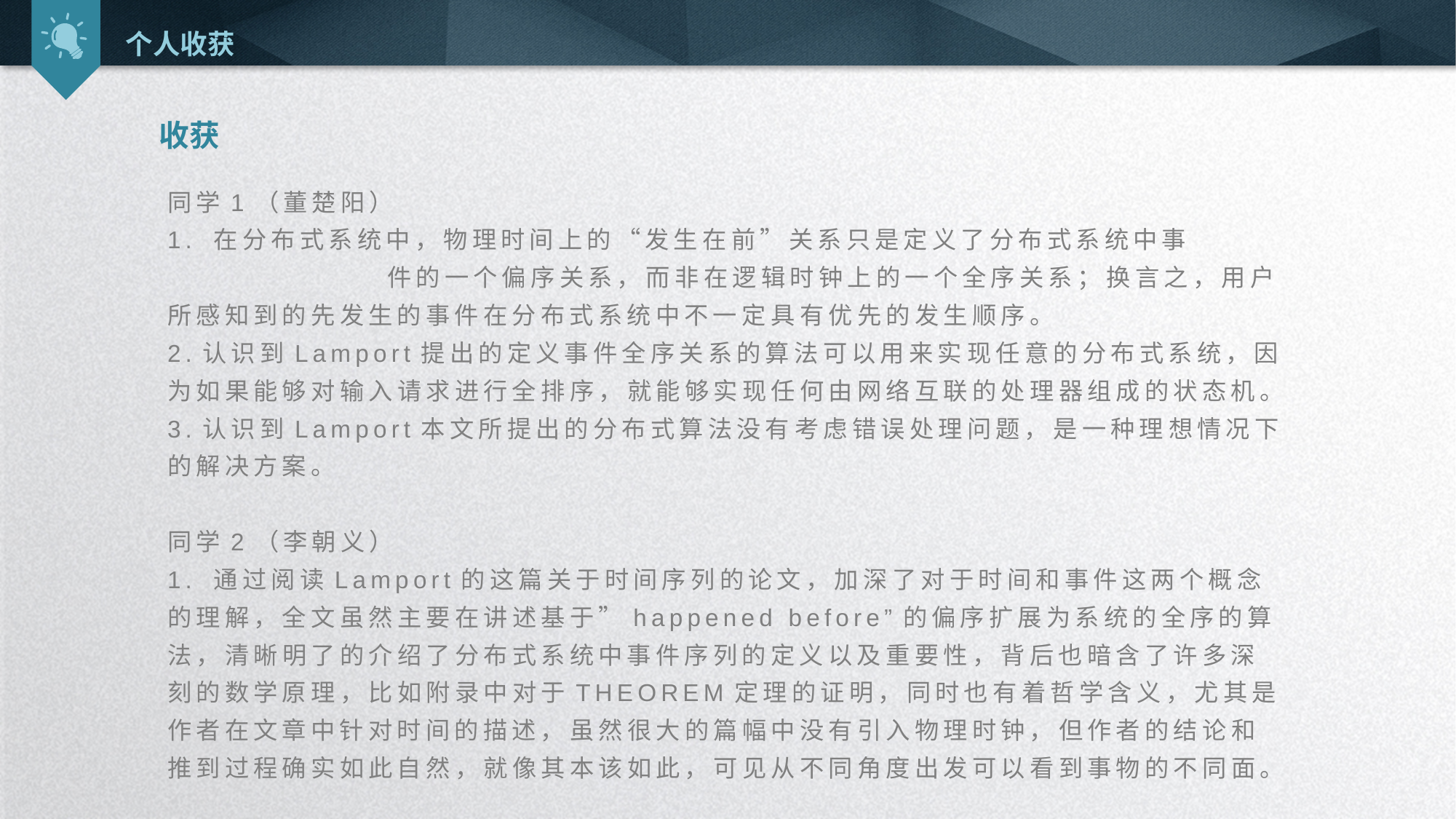

个人收获
收获
同学1（董楚阳）
1. 在分布式系统中，物理时间上的“发生在前”关系只是定义了分布式系统中事                                件的一个偏序关系，而非在逻辑时钟上的一个全序关系；换言之，用户所感知到的先发生的事件在分布式系统中不一定具有优先的发生顺序。
2.认识到Lamport提出的定义事件全序关系的算法可以用来实现任意的分布式系统，因为如果能够对输入请求进行全排序，就能够实现任何由网络互联的处理器组成的状态机。
3.认识到Lamport本文所提出的分布式算法没有考虑错误处理问题，是一种理想情况下的解决方案。

同学2（李朝义）
1. 通过阅读Lamport的这篇关于时间序列的论文，加深了对于时间和事件这两个概念的理解，全文虽然主要在讲述基于”happened before”的偏序扩展为系统的全序的算法，清晰明了的介绍了分布式系统中事件序列的定义以及重要性，背后也暗含了许多深刻的数学原理，比如附录中对于THEOREM定理的证明，同时也有着哲学含义，尤其是作者在文章中针对时间的描述，虽然很大的篇幅中没有引入物理时钟，但作者的结论和推到过程确实如此自然，就像其本该如此，可见从不同角度出发可以看到事物的不同面。

延时符